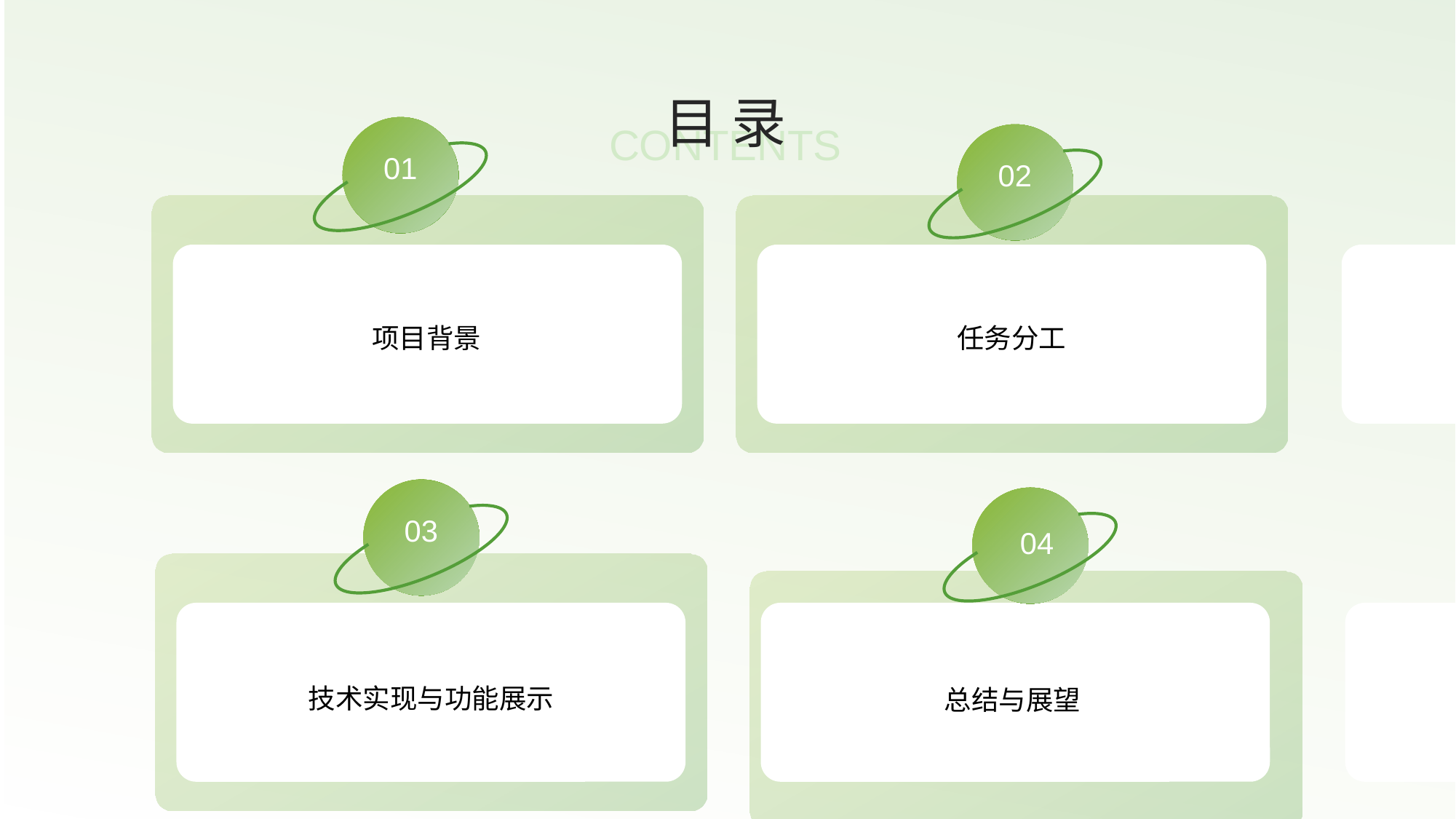

目 录
CONTENTS

01
02

项目背景
任务分工

03
04

技术实现与功能展示
总结与展望